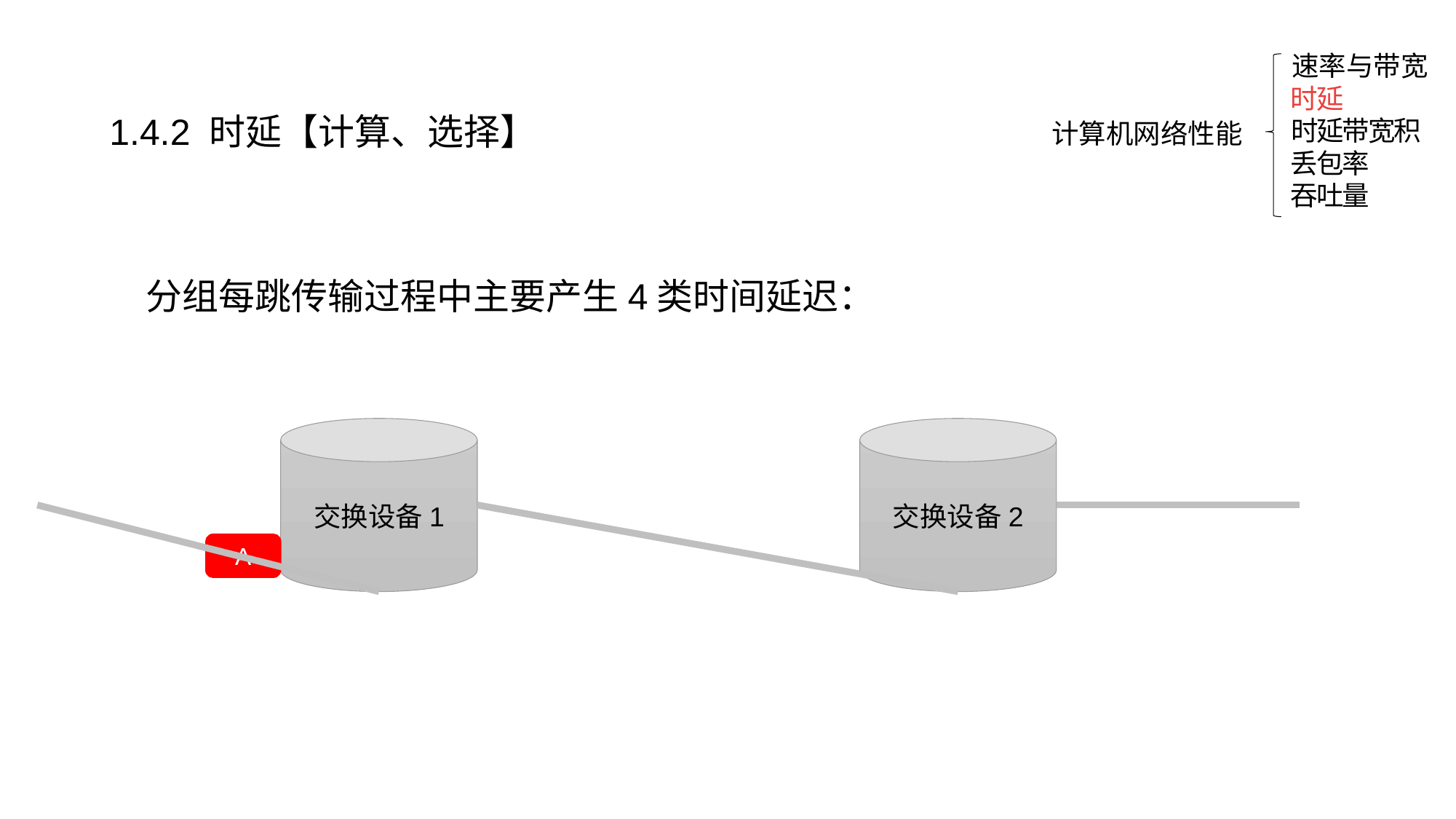

速率与带宽

时延
计算机网络性能
时延带宽积
丢包率
吞吐量
1.4.2 时延【计算、选择】
分组每跳传输过程中主要产生4类时间延迟：
交换设备1
交换设备2
A